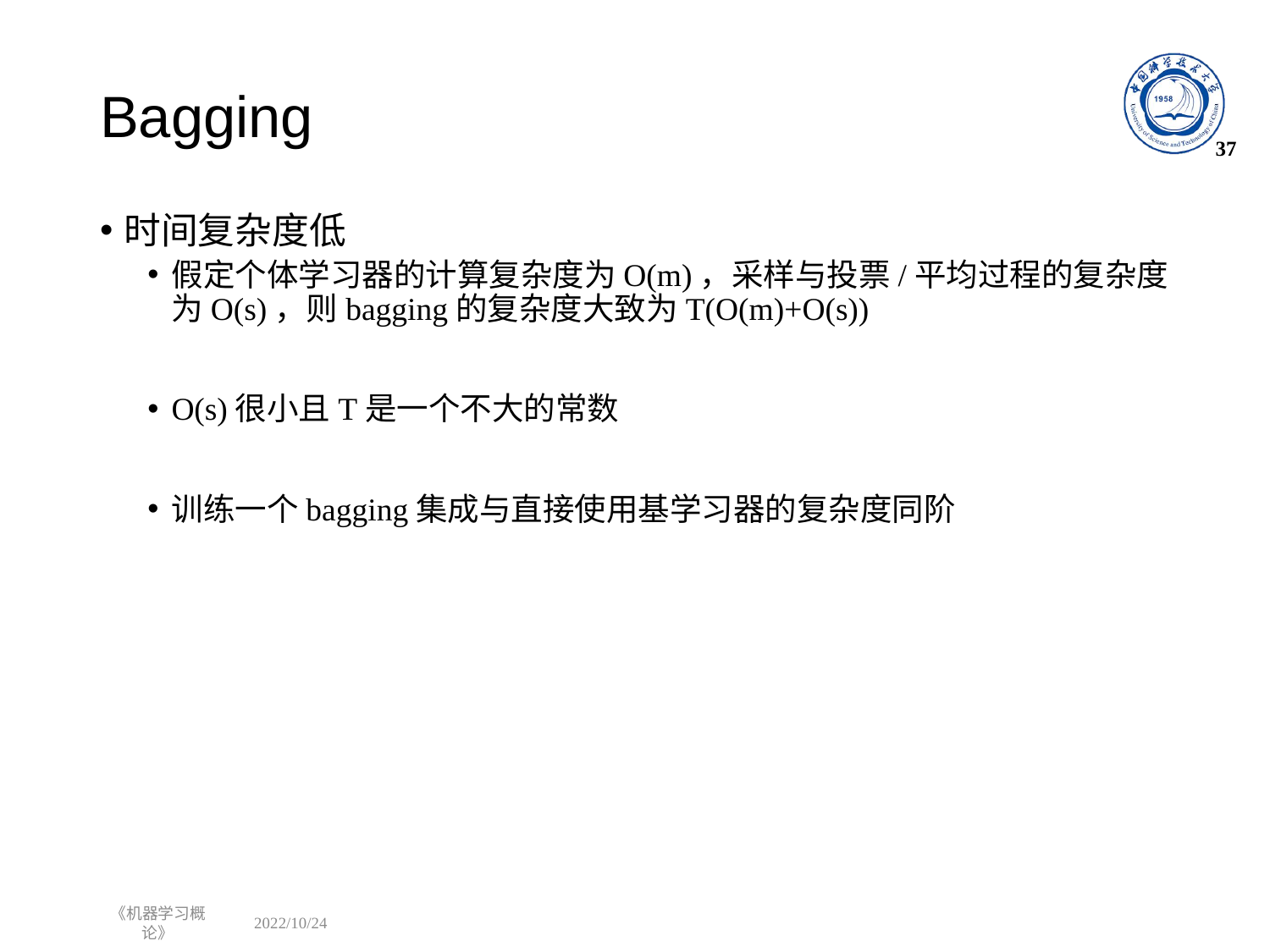

# Bagging
37
时间复杂度低
假定个体学习器的计算复杂度为O(m)，采样与投票/平均过程的复杂度为O(s)，则bagging的复杂度大致为T(O(m)+O(s))

O(s)很小且T是一个不大的常数

训练一个bagging集成与直接使用基学习器的复杂度同阶

《机器学习概论》
2022/10/24